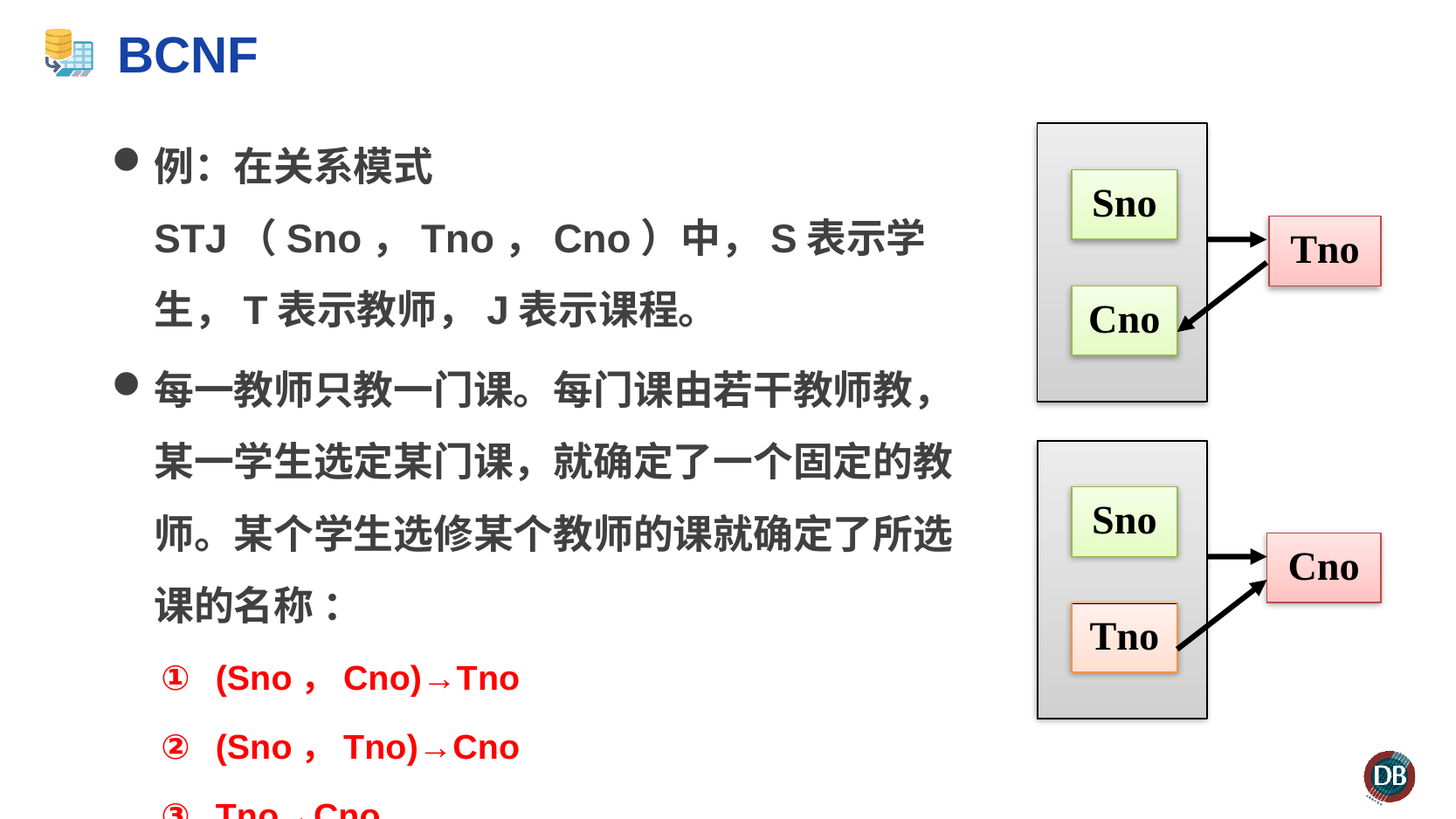

# BCNF
例：在关系模式STJ（Sno，Tno，Cno）中，S表示学生，T表示教师，J表示课程。
每一教师只教一门课。每门课由若干教师教，某一学生选定某门课，就确定了一个固定的教师。某个学生选修某个教师的课就确定了所选课的名称 ：
(Sno，Cno)→Tno
(Sno，Tno)→Cno
Tno→Cno

Sno
Tno

Cno

Sno
Cno

Tno